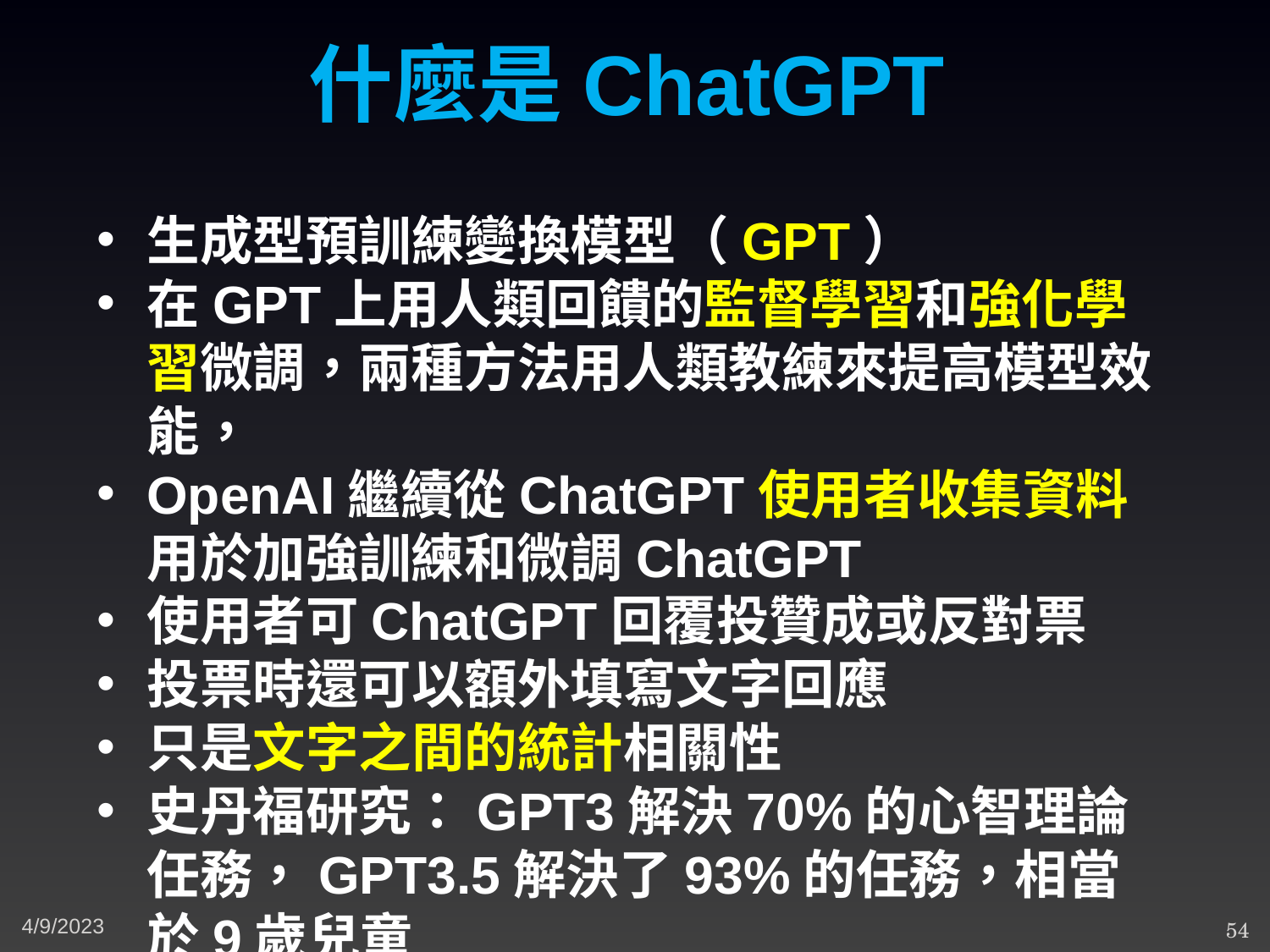

什麼是ChatGPT
生成型預訓練變換模型（GPT）
在GPT上用人類回饋的監督學習和強化學習微調，兩種方法用人類教練來提高模型效能，
OpenAI繼續從ChatGPT使用者收集資料用於加強訓練和微調ChatGPT
使用者可ChatGPT回覆投贊成或反對票
投票時還可以額外填寫文字回應
只是文字之間的統計相關性
史丹福研究：GPT3解決70%的心智理論任務，GPT3.5解決了93%的任務，相當於9歲兒童
4/9/2023
54